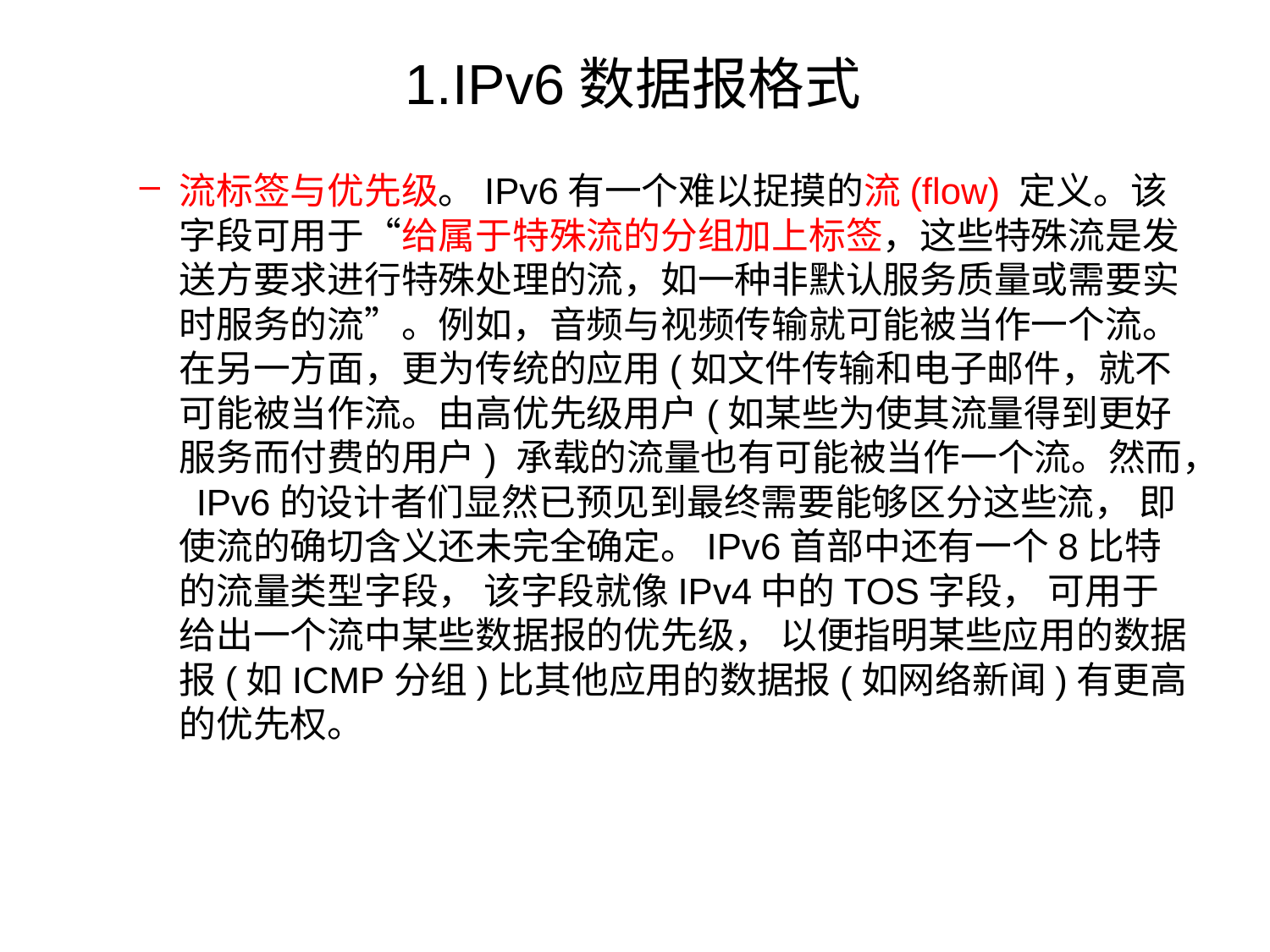

# 1.IPv6数据报格式
流标签与优先级。IPv6有一个难以捉摸的流(flow) 定义。该字段可用于“给属于特殊流的分组加上标签，这些特殊流是发送方要求进行特殊处理的流，如一种非默认服务质量或需要实时服务的流”。例如，音频与视频传输就可能被当作一个流。在另一方面，更为传统的应用(如文件传输和电子邮件，就不可能被当作流。由高优先级用户(如某些为使其流量得到更好服务而付费的用户) 承载的流量也有可能被当作一个流。然而， IPv6的设计者们显然已预见到最终需要能够区分这些流， 即使流的确切含义还未完全确定。IPv6首部中还有一个8比特的流量类型字段， 该字段就像IPv4中的TOS字段， 可用于给出一个流中某些数据报的优先级， 以便指明某些应用的数据报(如ICMP分组)比其他应用的数据报(如网络新闻)有更高的优先权。